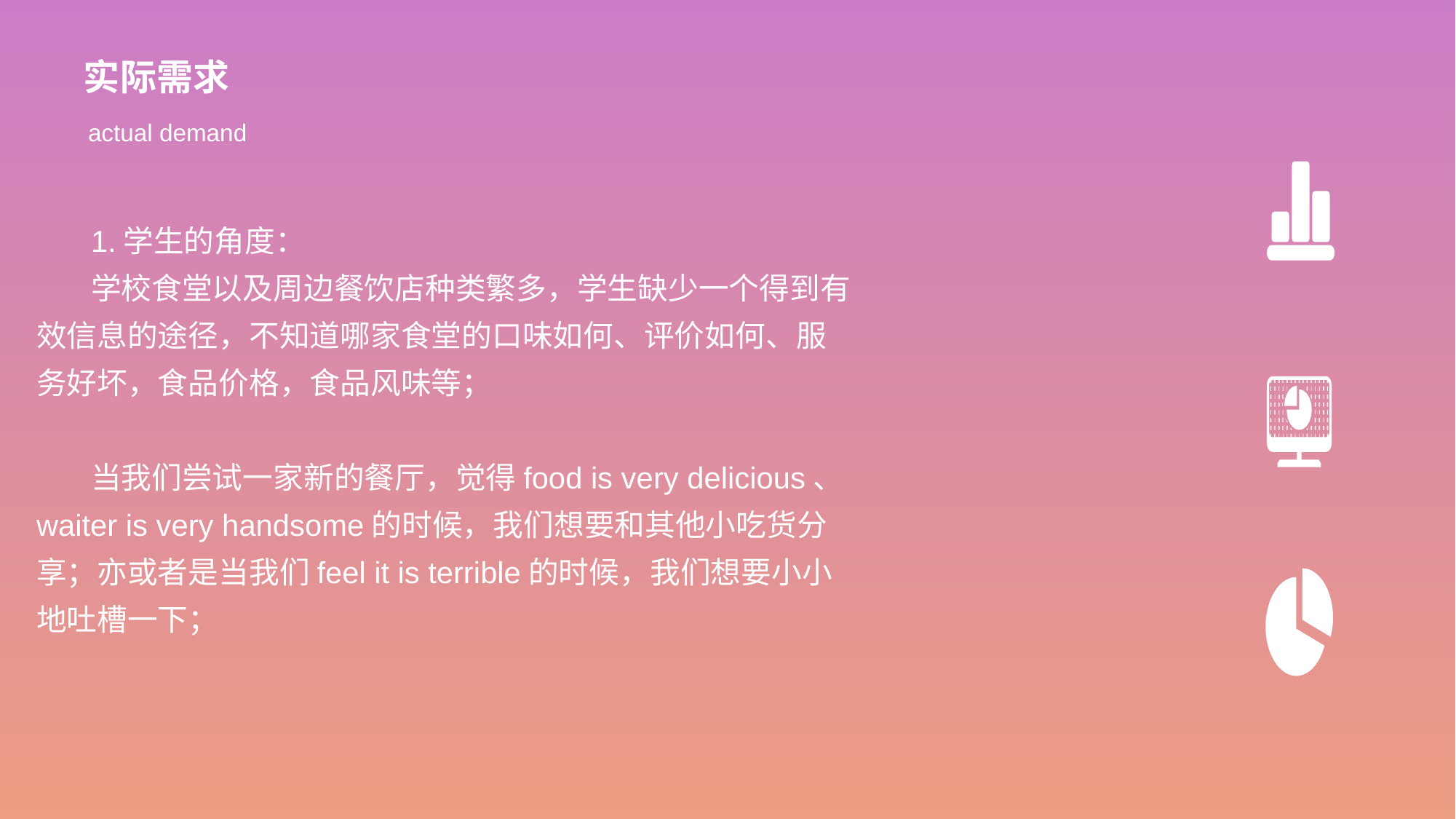

实际需求
actual demand
1.学生的角度：
学校食堂以及周边餐饮店种类繁多，学生缺少一个得到有效信息的途径，不知道哪家食堂的口味如何、评价如何、服务好坏，食品价格，食品风味等；

当我们尝试一家新的餐厅，觉得food is very delicious、waiter is very handsome的时候，我们想要和其他小吃货分享；亦或者是当我们feel it is terrible的时候，我们想要小小地吐槽一下；

#